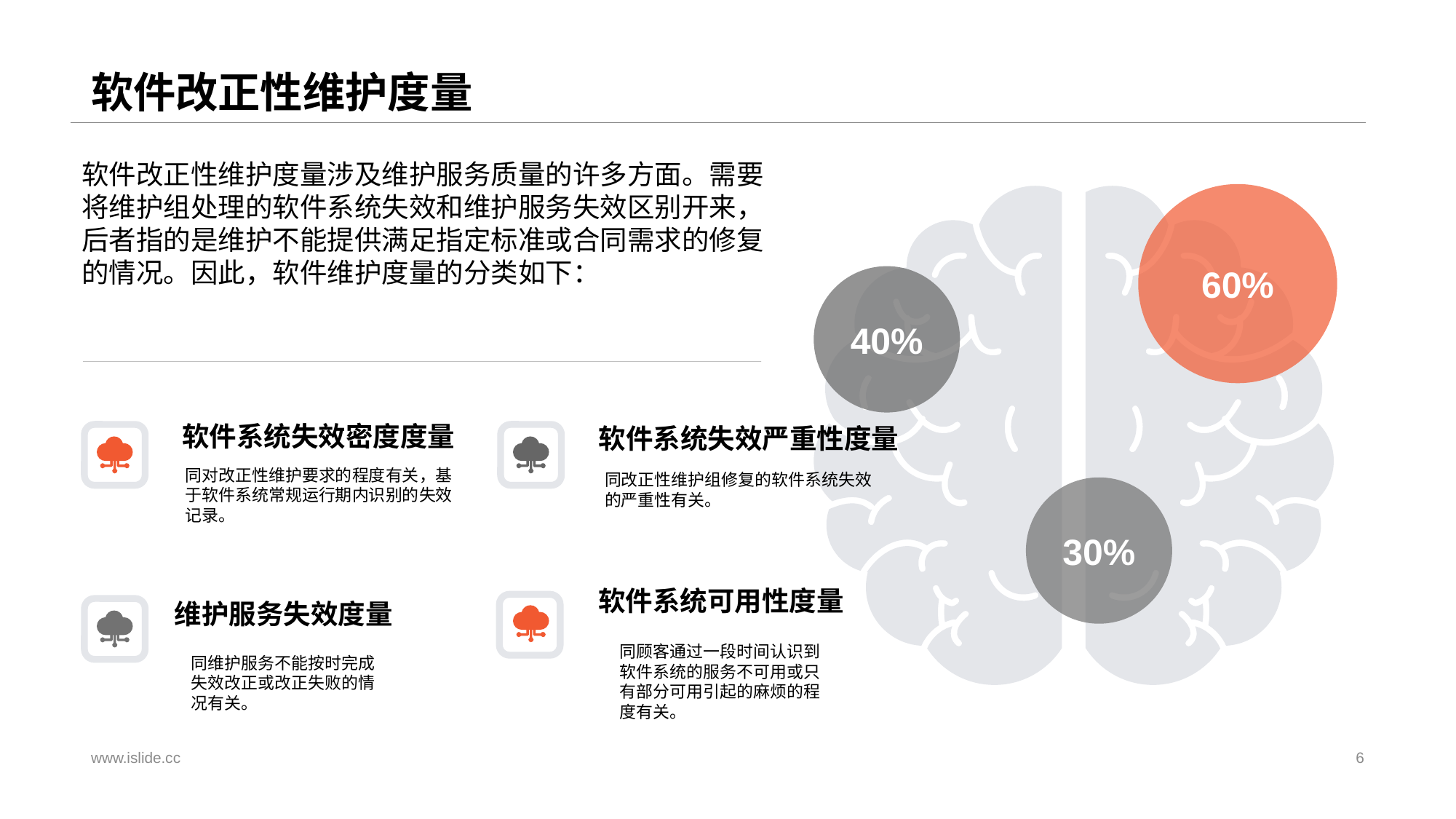

# 软件改正性维护度量
软件改正性维护度量涉及维护服务质量的许多方面。需要将维护组处理的软件系统失效和维护服务失效区别开来，后者指的是维护不能提供满足指定标准或合同需求的修复的情况。因此，软件维护度量的分类如下：
60%

40%
30%

软件系统失效密度度量
软件系统失效严重性度量
同对改正性维护要求的程度有关，基于软件系统常规运行期内识别的失效记录。
同改正性维护组修复的软件系统失效的严重性有关。
软件系统可用性度量
维护服务失效度量

同顾客通过一段时间认识到软件系统的服务不可用或只有部分可用引起的麻烦的程度有关。
同维护服务不能按时完成失效改正或改正失败的情况有关。
www.islide.cc
6